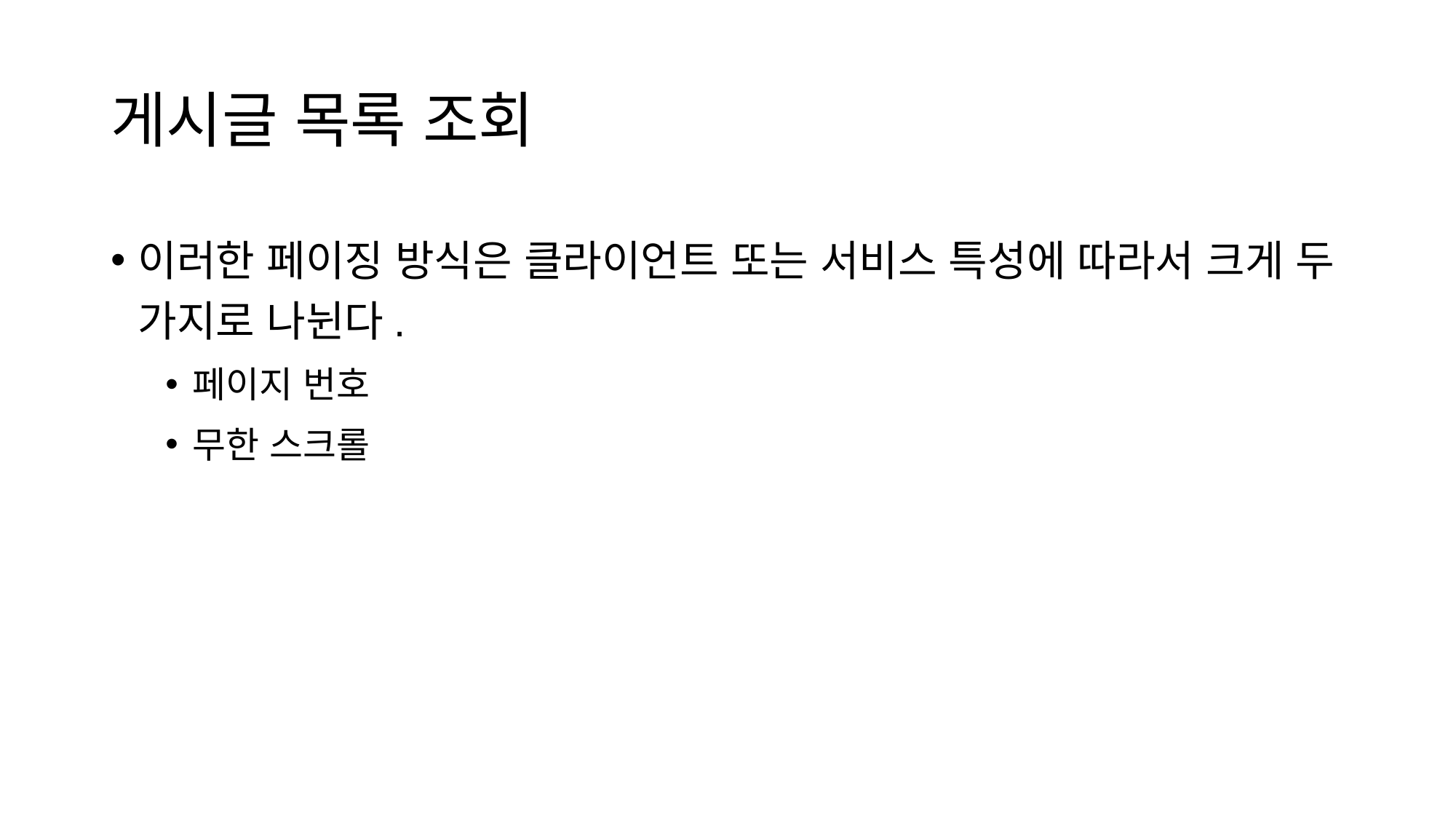

# 게시글 목록 조회
이러한 페이징 방식은 클라이언트 또는 서비스 특성에 따라서 크게 두 가지로 나뉜다.
페이지 번호
무한 스크롤